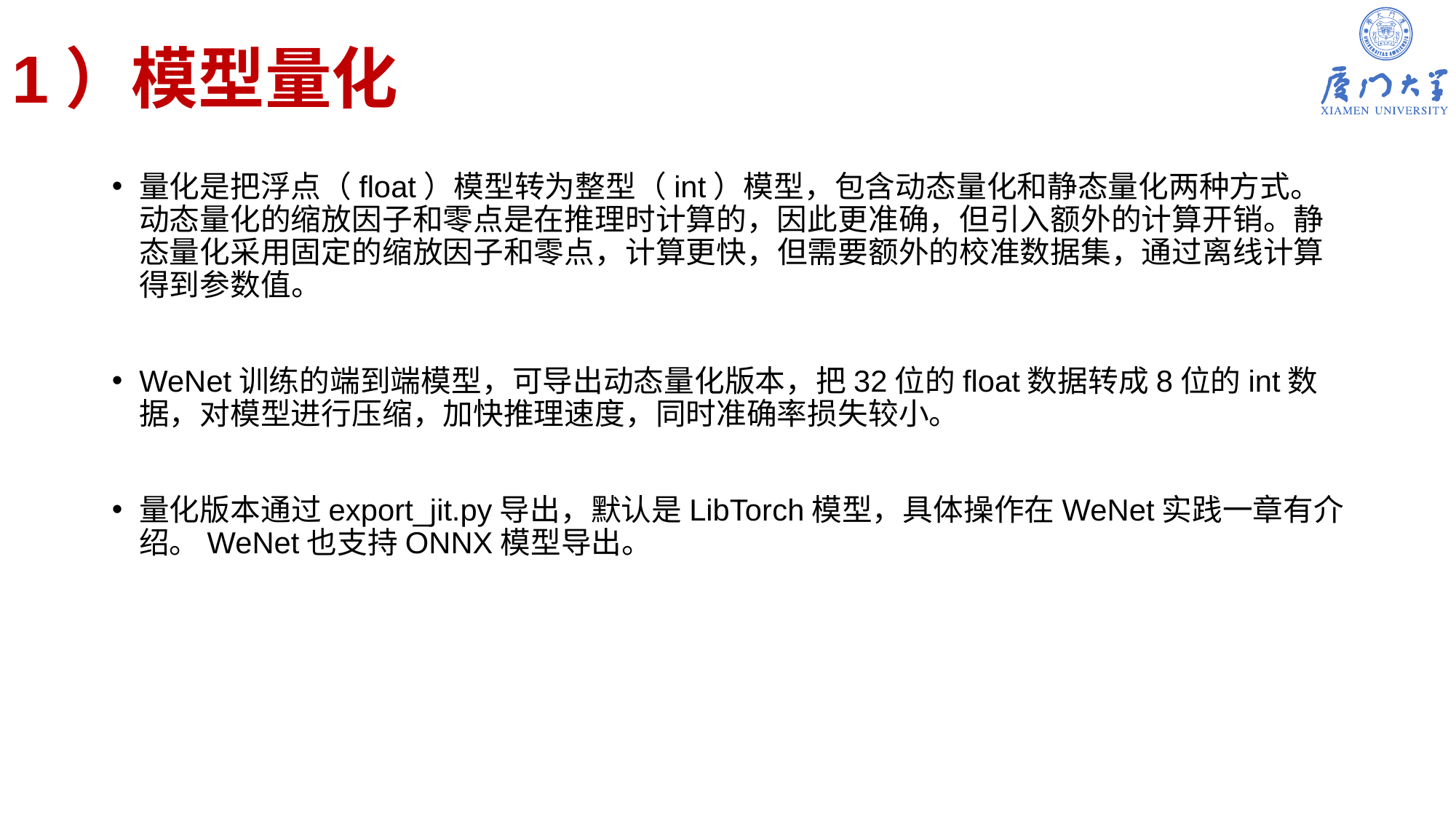

# 1）模型量化
量化是把浮点（float）模型转为整型（int）模型，包含动态量化和静态量化两种方式。动态量化的缩放因子和零点是在推理时计算的，因此更准确，但引入额外的计算开销。静态量化采用固定的缩放因子和零点，计算更快，但需要额外的校准数据集，通过离线计算得到参数值。

WeNet训练的端到端模型，可导出动态量化版本，把32位的float数据转成8位的int数据，对模型进行压缩，加快推理速度，同时准确率损失较小。

量化版本通过export_jit.py导出，默认是LibTorch模型，具体操作在WeNet实践一章有介绍。WeNet也支持ONNX模型导出。